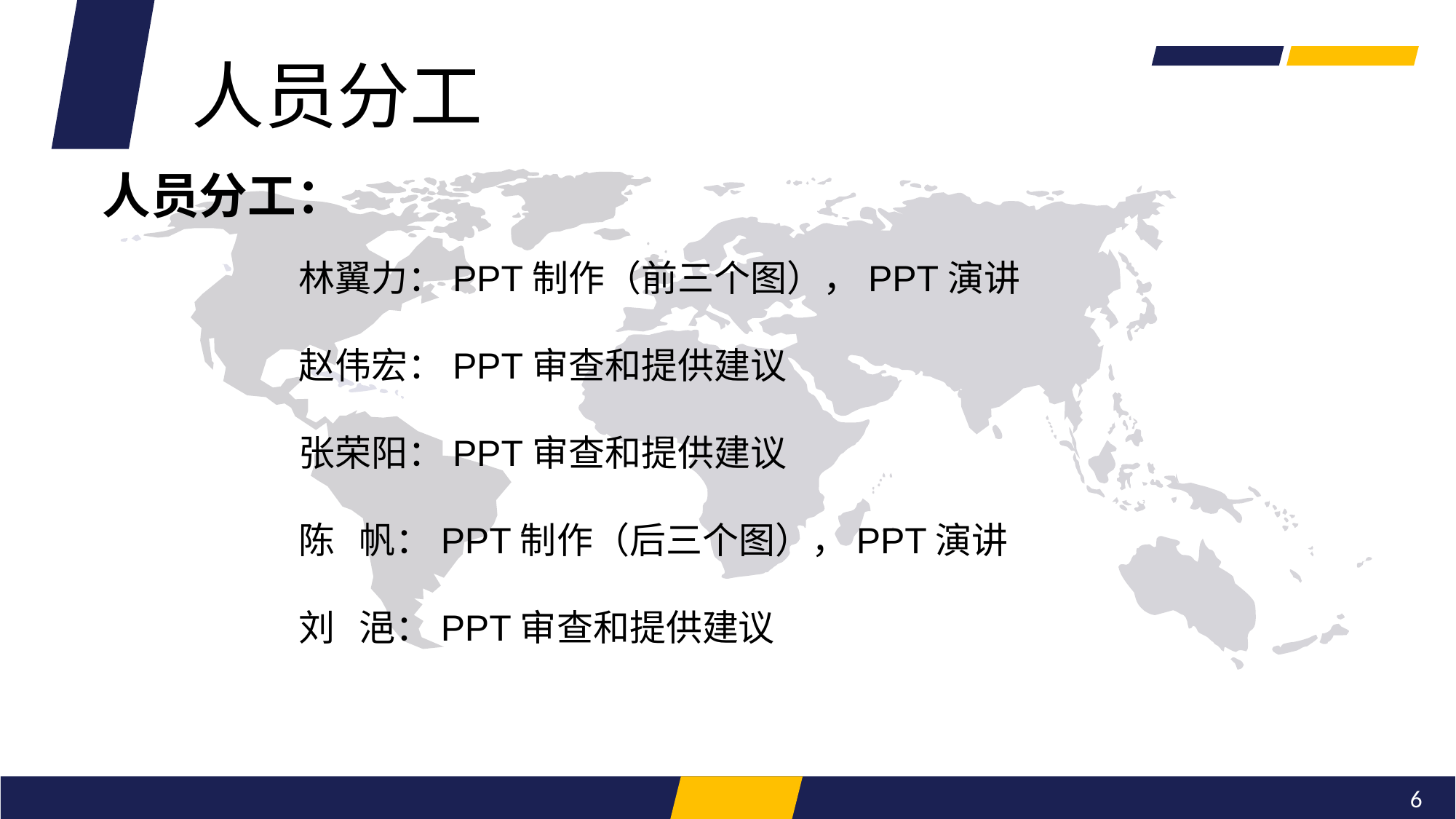

人员分工

人员分工：

林翼力：PPT制作（前三个图），PPT演讲

赵伟宏：PPT审查和提供建议

张荣阳：PPT审查和提供建议

陈   帆：PPT制作（后三个图），PPT演讲

刘   浥：PPT审查和提供建议

6